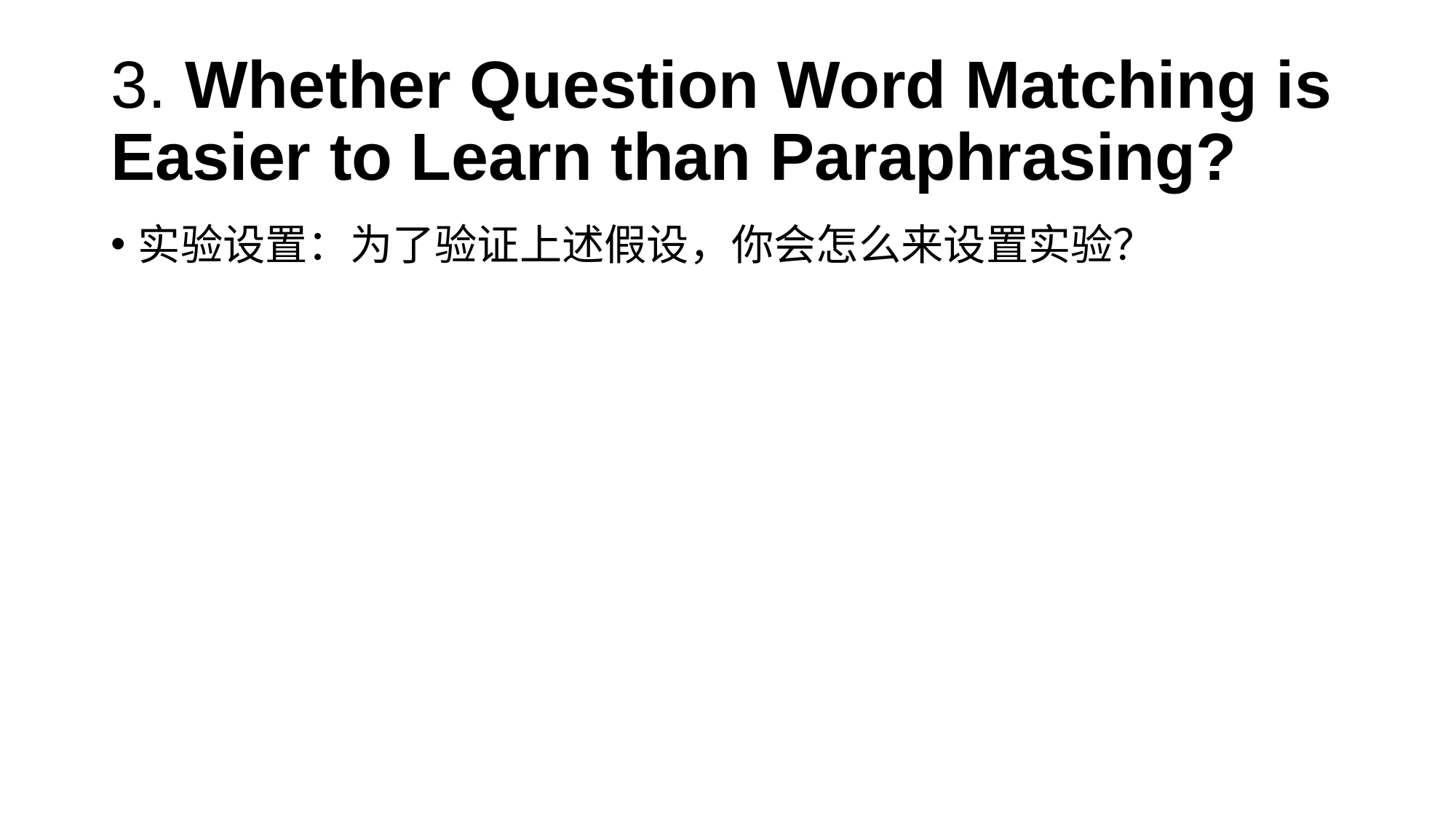

# 3. Whether Question Word Matching is Easier to Learn than Paraphrasing?
实验设置：为了验证上述假设，你会怎么来设置实验？